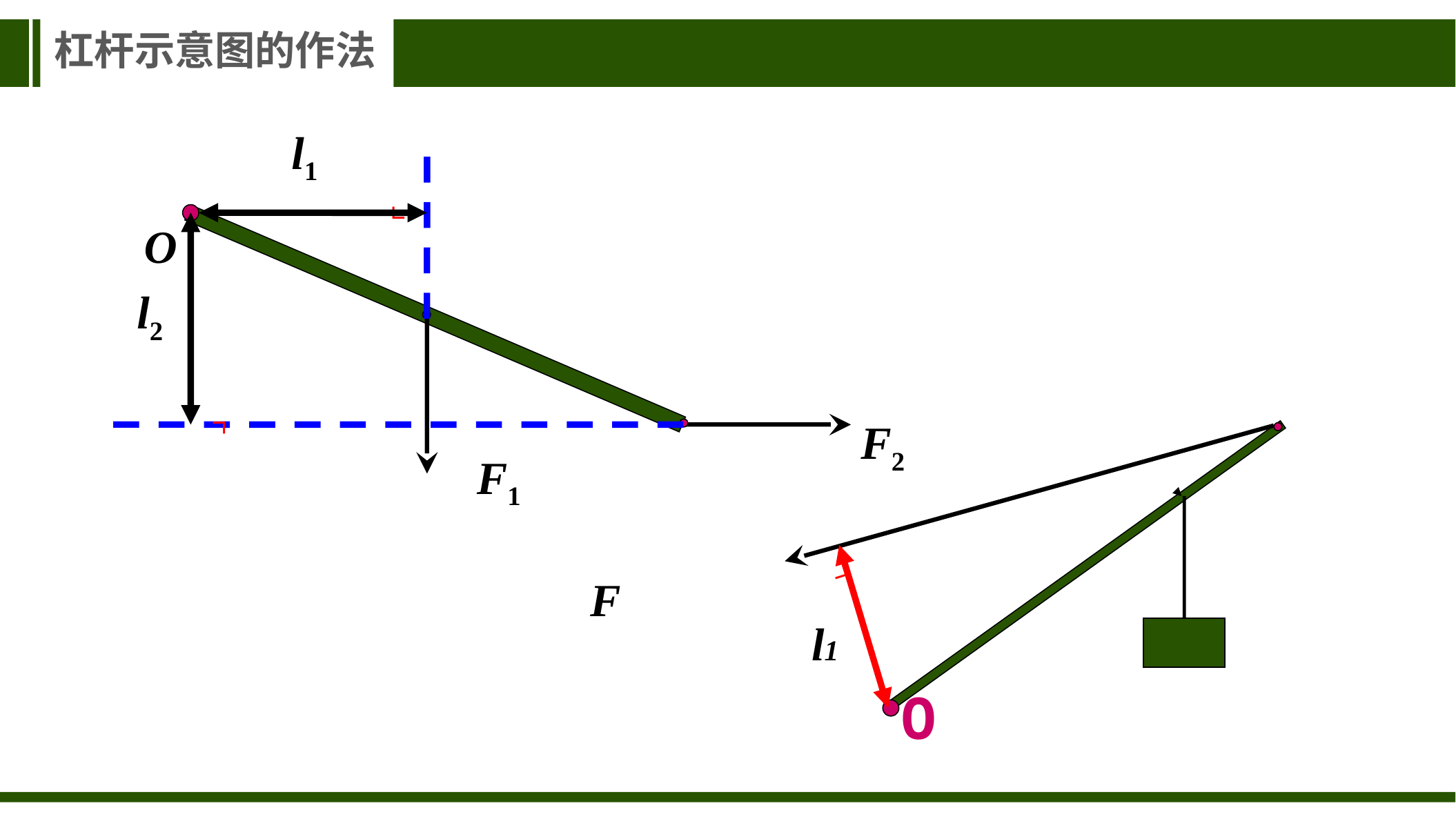

杠杆示意图的作法
l1

∟

O

l2

∟
F2

F1

∟

F
l1

O